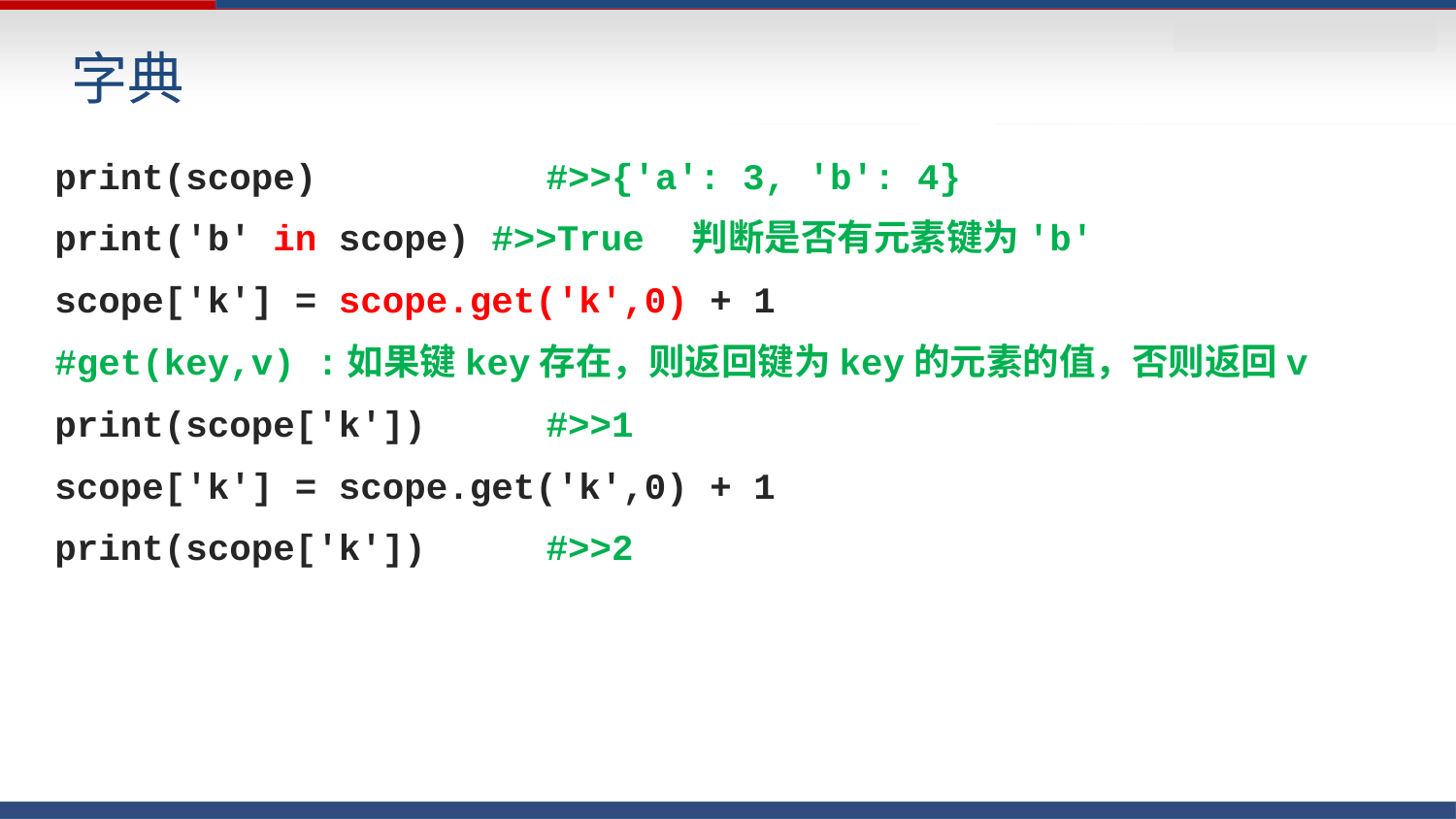

# 字典
print(scope)        	#>>{'a': 3, 'b': 4}
print('b' in scope) #>>True 	判断是否有元素键为'b'
scope['k'] = scope.get('k',0) + 1
#get(key,v) :如果键key存在，则返回键为key的元素的值，否则返回v
print(scope['k'])	#>>1
scope['k'] = scope.get('k',0) + 1
print(scope['k'])   	#>>2
6